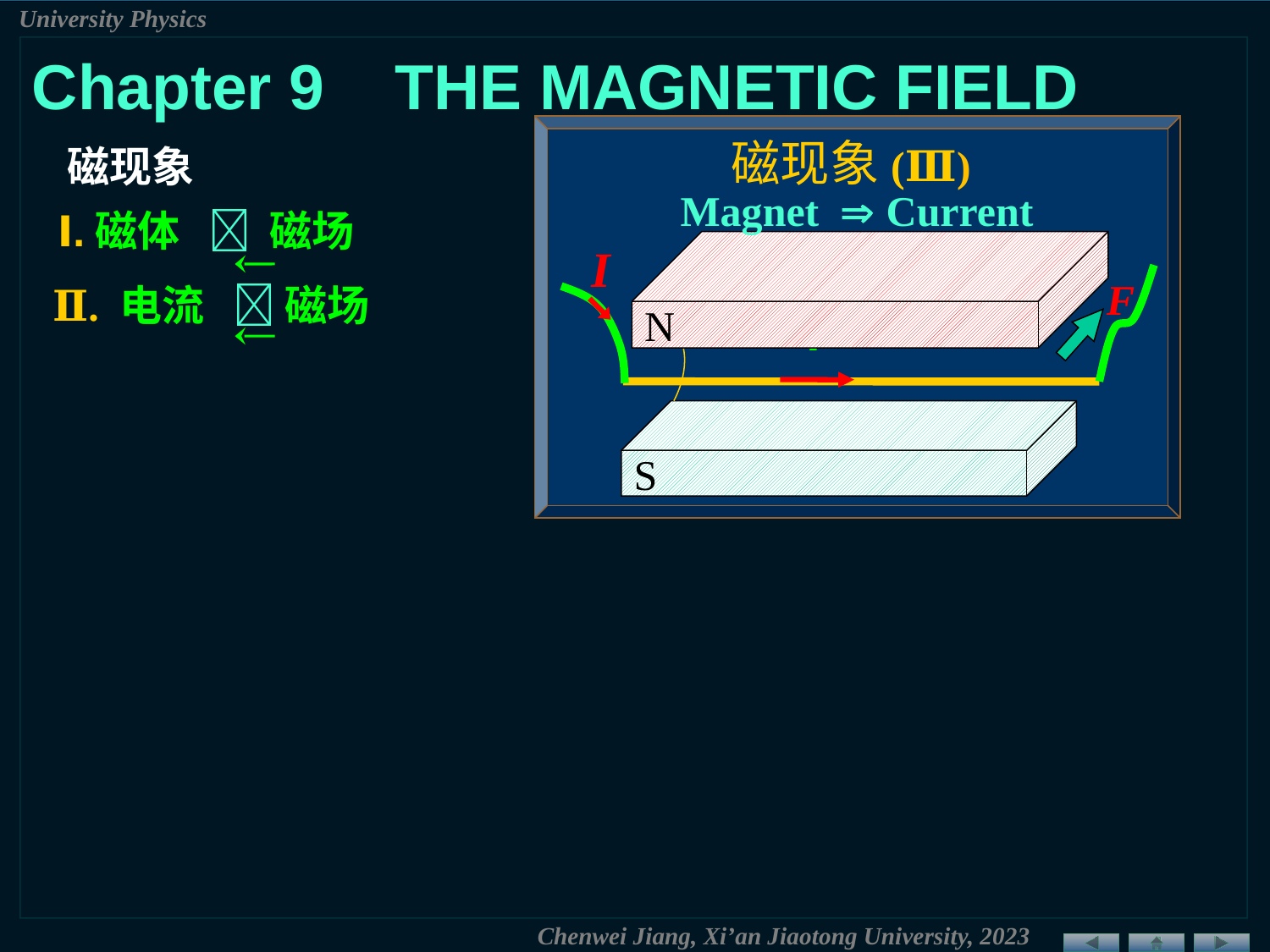

Chapter 9    THE MAGNETIC FIELD

磁现象(Ⅲ)
Magnet  ⇒ Current
磁现象
Ⅰ.磁体   →  磁场
I
N

F
Ⅱ. 电流   → 磁场
I

S